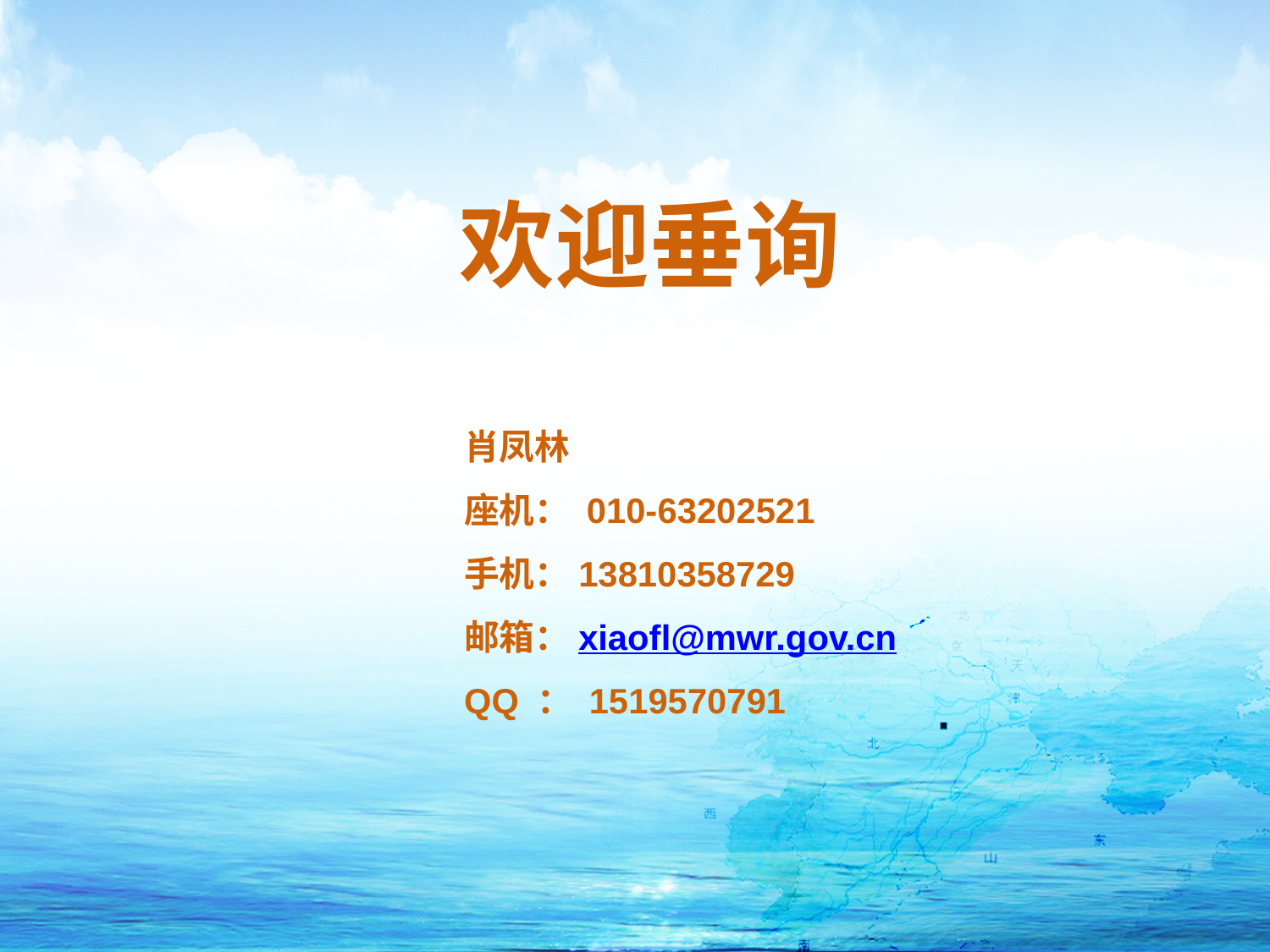

欢迎垂询
肖凤林
座机： 010-63202521
手机：13810358729
邮箱：xiaofl@mwr.gov.cn
QQ ： 1519570791